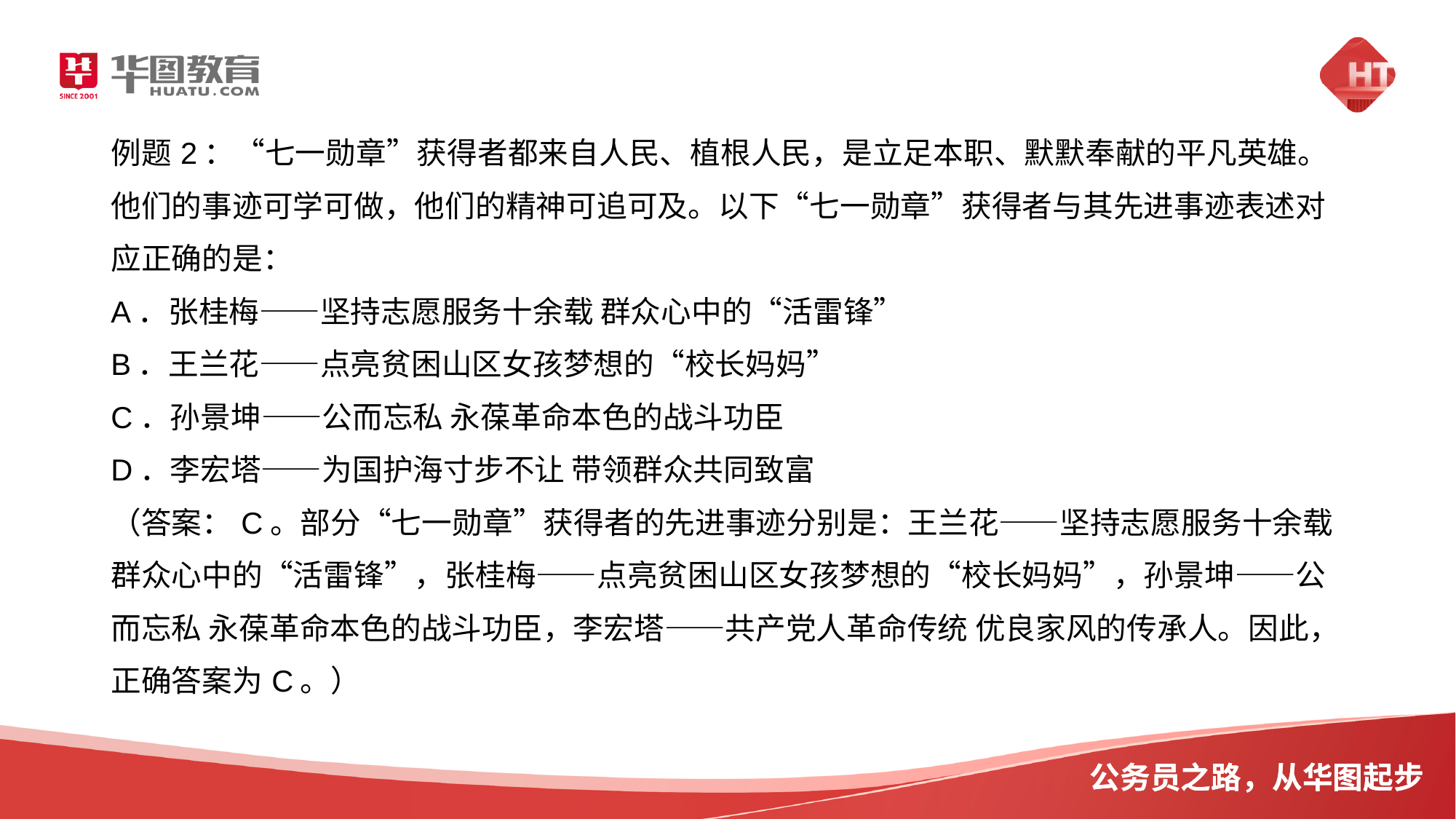

例题2：“七一勋章”获得者都来自人民、植根人民，是立足本职、默默奉献的平凡英雄。他们的事迹可学可做，他们的精神可追可及。以下“七一勋章”获得者与其先进事迹表述对应正确的是：
A．张桂梅——坚持志愿服务十余载 群众心中的“活雷锋”
B．王兰花——点亮贫困山区女孩梦想的“校长妈妈”
C．孙景坤——公而忘私 永葆革命本色的战斗功臣
D．李宏塔——为国护海寸步不让 带领群众共同致富
（答案：C。部分“七一勋章”获得者的先进事迹分别是：王兰花——坚持志愿服务十余载 群众心中的“活雷锋”，张桂梅——点亮贫困山区女孩梦想的“校长妈妈”，孙景坤——公而忘私 永葆革命本色的战斗功臣，李宏塔——共产党人革命传统 优良家风的传承人。因此，正确答案为C。）